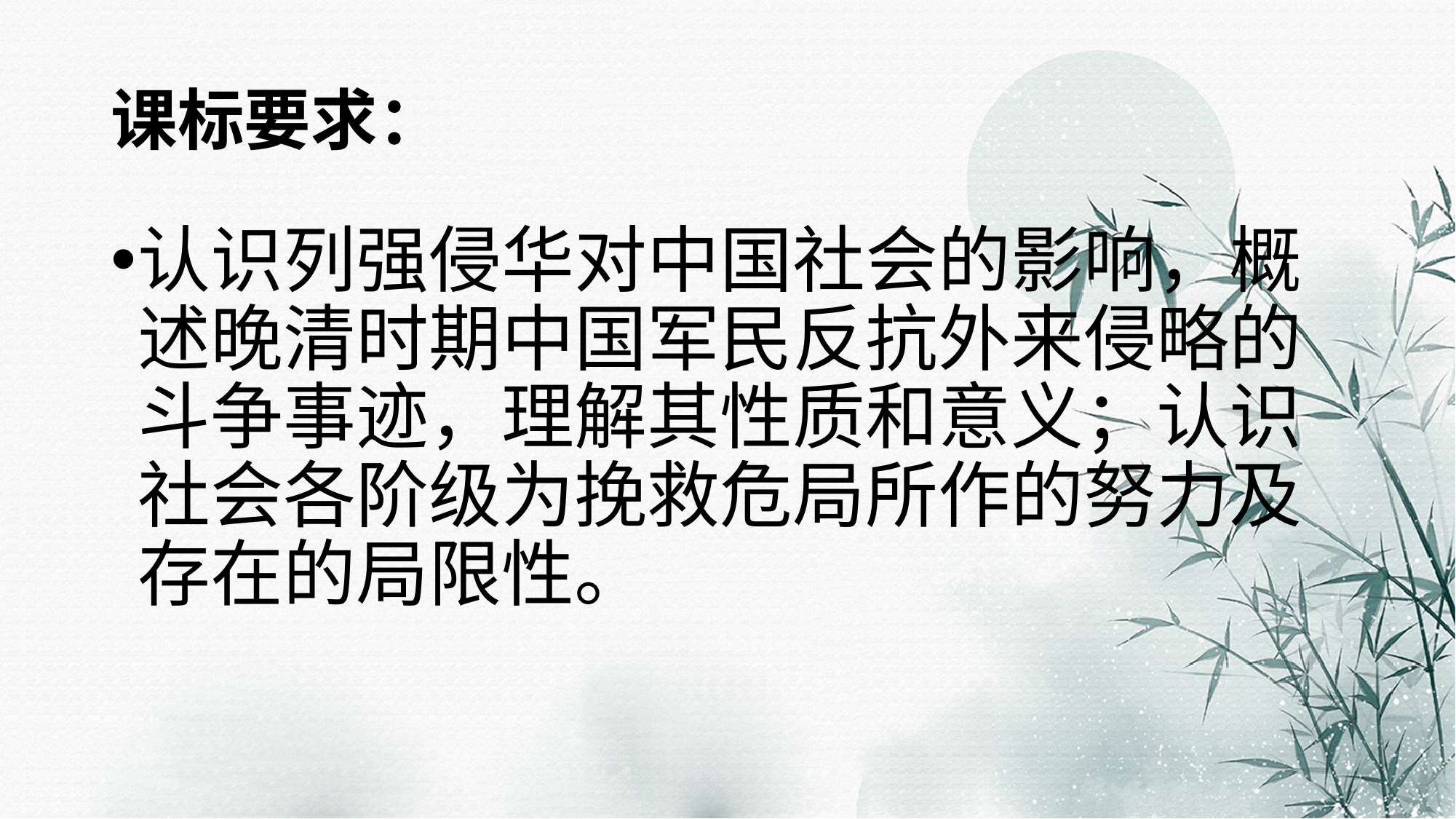

# 课标要求：
认识列强侵华对中国社会的影响，概述晚清时期中国军民反抗外来侵略的斗争事迹，理解其性质和意义；认识社会各阶级为挽救危局所作的努力及存在的局限性。